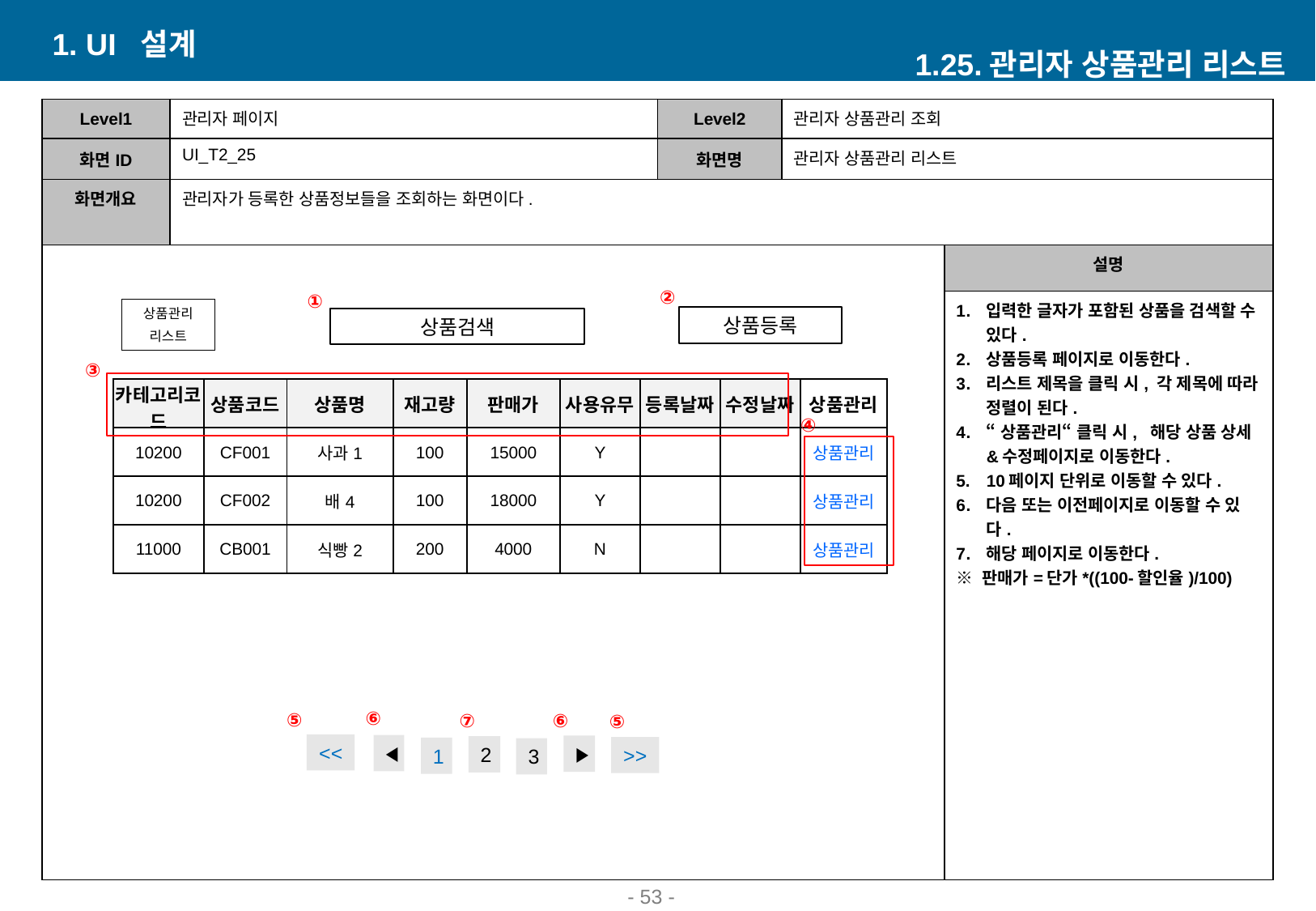

1. UI  설계
1.25.관리자 상품관리 리스트
| Level1 | 관리자 페이지 | Level2 | 관리자 상품관리 조회 |  |
| --- | --- | --- | --- | --- |
| 화면ID | UI\_T2\_25 | 화면명 | 관리자 상품관리 리스트 |  |
| 화면개요 | 관리자가 등록한 상품정보들을 조회하는 화면이다. |  |  |  |
|  |  |  |  | 설명 |
|  |  |  |  | 입력한 글자가 포함된 상품을 검색할 수 있다. 상품등록 페이지로 이동한다. 리스트 제목을 클릭 시, 각 제목에 따라 정렬이 된다. “상품관리“ 클릭 시, 해당 상품 상세&수정페이지로 이동한다. 10페이지 단위로 이동할 수 있다. 다음 또는 이전페이지로 이동할 수 있다. 해당 페이지로 이동한다. ※ 판매가=단가\*((100-할인율)/100) |
②
①
상품관리
리스트
상품등록
상품검색
③

| 카테고리코드 | 상품코드 | 상품명 | 재고량 | 판매가 | 사용유무 | 등록날짜 | 수정날짜 | 상품관리 |
| --- | --- | --- | --- | --- | --- | --- | --- | --- |
| 10200 | CF001 | 사과1 | 100 | 15000 | Y |  |  | 상품관리 |
| 10200 | CF002 | 배4 | 100 | 18000 | Y |  |  | 상품관리 |
| 11000 | CB001 | 식빵2 | 200 | 4000 | N |  |  | 상품관리 |
④

⑥
⑤
⑥
⑦
⑤
<<
◀
▶
2
>>
1
3
- 53 -